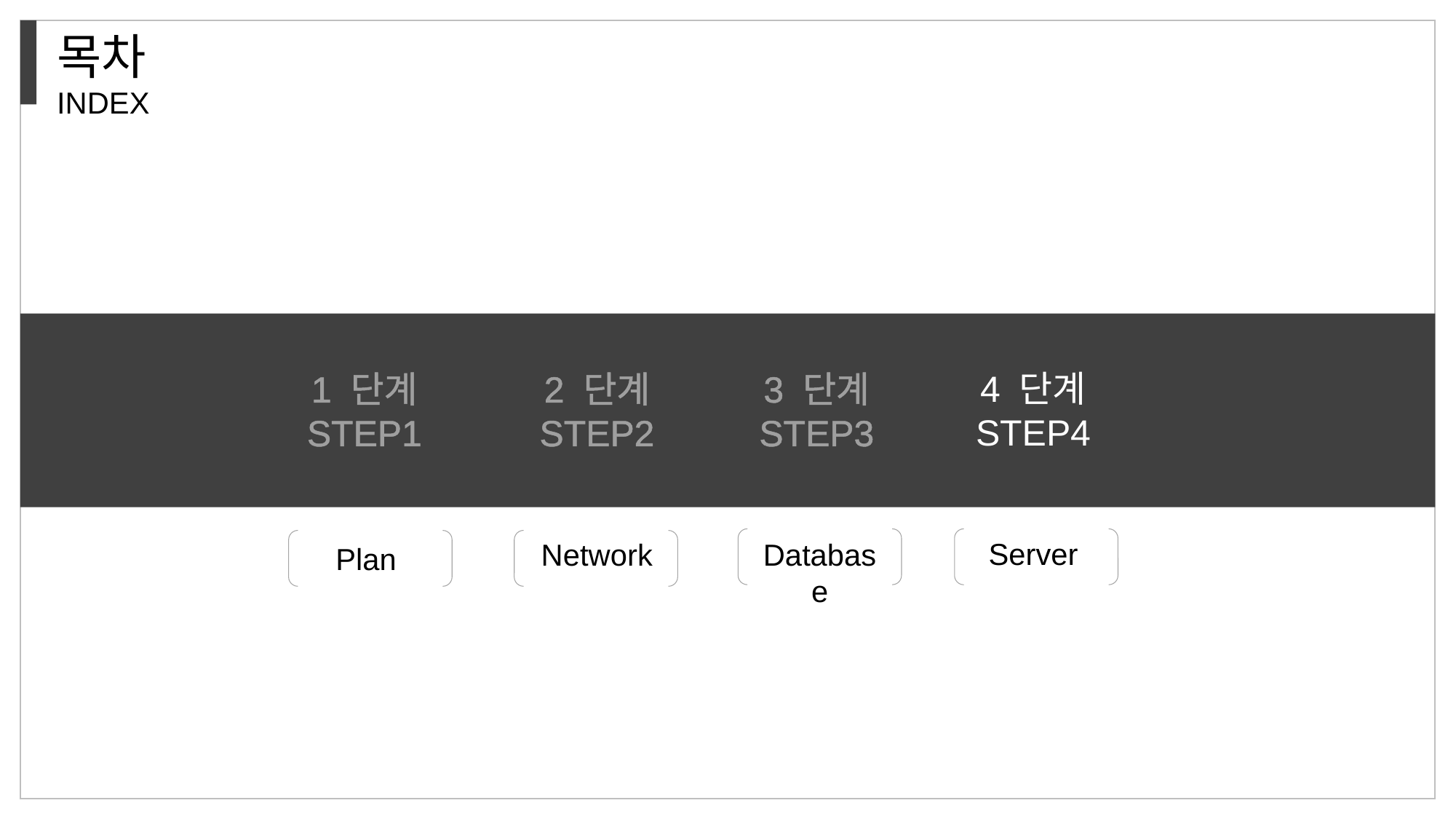

목차
INDEX

1 단계
STEP1
2 단계
STEP2
3 단계
STEP3
4 단계
STEP4

Database

 Server
Network

Plan